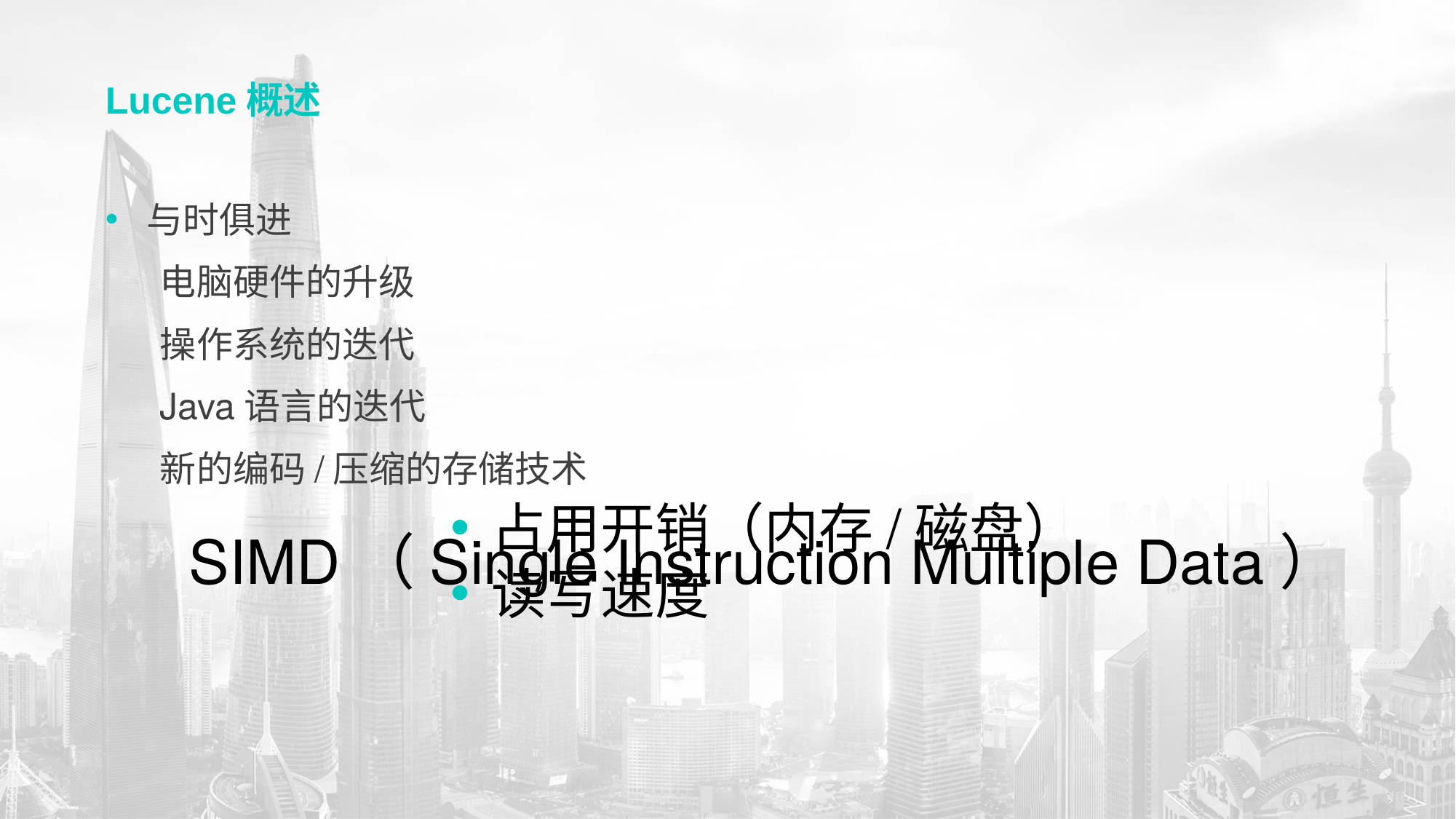

# Lucene概述
与时俱进
电脑硬件的升级
操作系统的迭代
Java语言的迭代
新的编码/压缩的存储技术

占用开销（内存/磁盘）
读写速度
SIMD（Single Instruction Multiple Data）